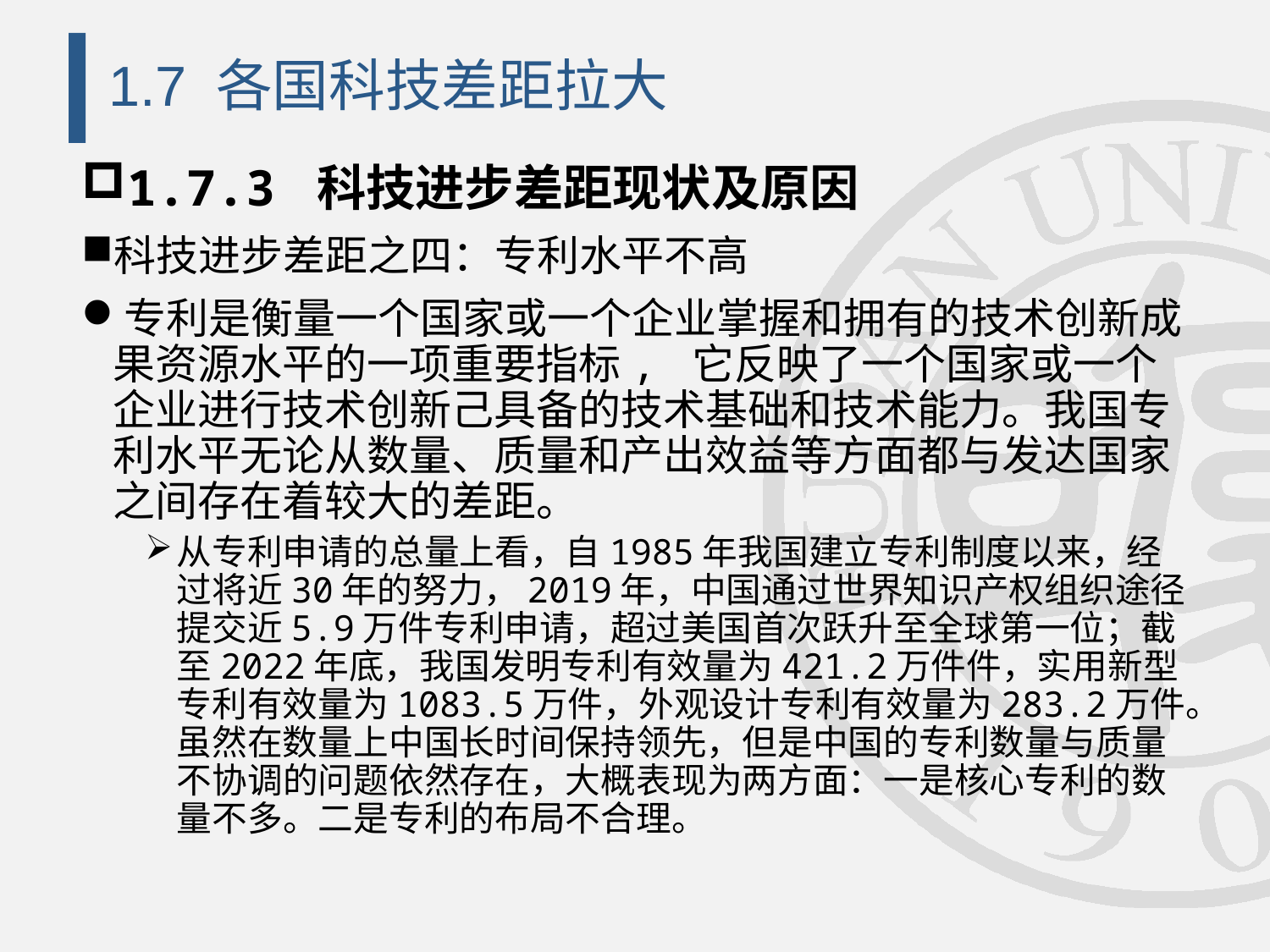

# 1.7 各国科技差距拉大
1.7.3 科技进步差距现状及原因
科技进步差距之四：专利水平不高
专利是衡量一个国家或一个企业掌握和拥有的技术创新成果资源水平的一项重要指标, 它反映了一个国家或一个企业进行技术创新己具备的技术基础和技术能力。我国专利水平无论从数量、质量和产出效益等方面都与发达国家之间存在着较大的差距。
从专利申请的总量上看，自1985年我国建立专利制度以来，经过将近30年的努力，2019年，中国通过世界知识产权组织途径提交近5.9万件专利申请，超过美国首次跃升至全球第一位；截至2022年底，我国发明专利有效量为421.2万件件，实用新型专利有效量为1083.5万件，外观设计专利有效量为283.2万件。虽然在数量上中国长时间保持领先，但是中国的专利数量与质量不协调的问题依然存在，大概表现为两方面：一是核心专利的数量不多。二是专利的布局不合理。